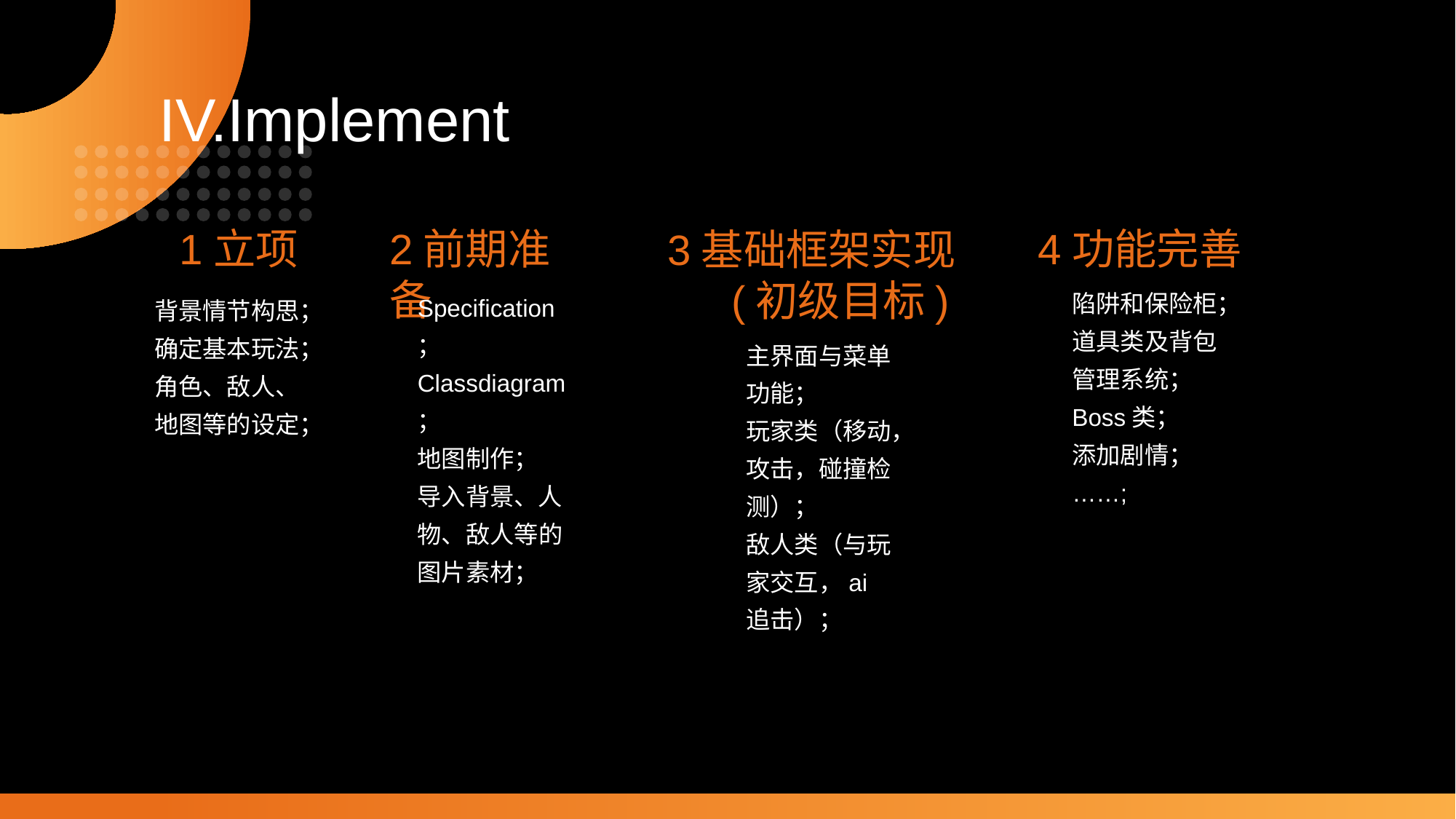

IV.Implement
1立项
2前期准备
4功能完善
3基础框架实现      (初级目标)
陷阱和保险柜；
道具类及背包管理系统；
Boss类；
添加剧情；
……;
Specification；Classdiagram；
地图制作；
导入背景、人物、敌人等的图片素材；

背景情节构思；
确定基本玩法；
角色、敌人、地图等的设定；
主界面与菜单功能；
玩家类（移动，攻击，碰撞检测）；
敌人类（与玩家交互，ai追击）；